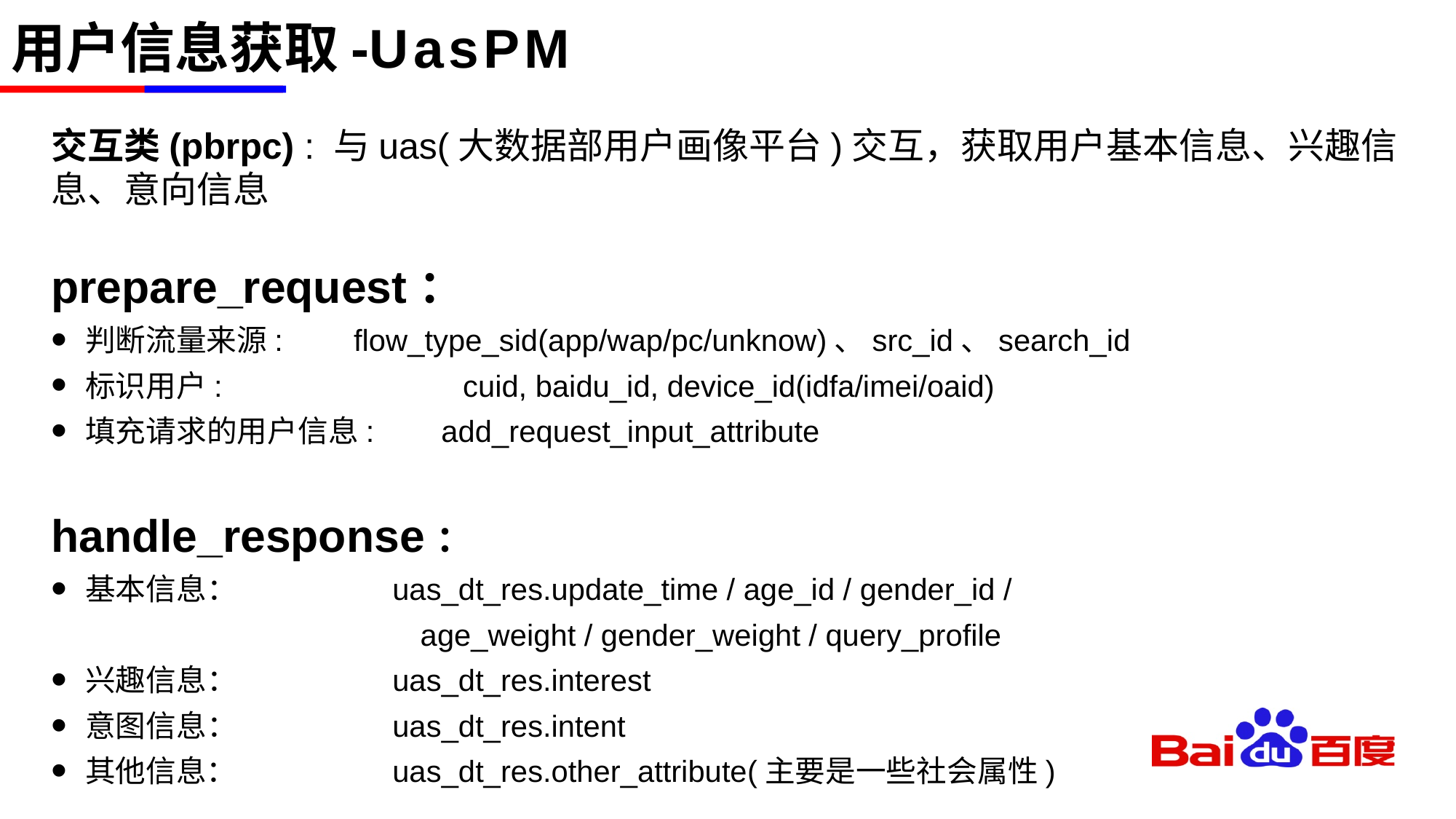

# 用户信息获取-UasPM
交互类(pbrpc) : 与uas(大数据部用户画像平台)交互，获取用户基本信息、兴趣信息、意向信息

prepare_request：
判断流量来源: 	      flow_type_sid(app/wap/pc/unknow)、src_id、search_id
标识用户: 	      	      cuid, baidu_id, device_id(idfa/imei/oaid)
填充请求的用户信息:        add_request_input_attribute

handle_response：
基本信息：                      uas_dt_res.update_time / age_id / gender_id /
			     age_weight / gender_weight / query_profile
兴趣信息：                      uas_dt_res.interest
意图信息：                      uas_dt_res.intent
其他信息：                      uas_dt_res.other_attribute(主要是一些社会属性)